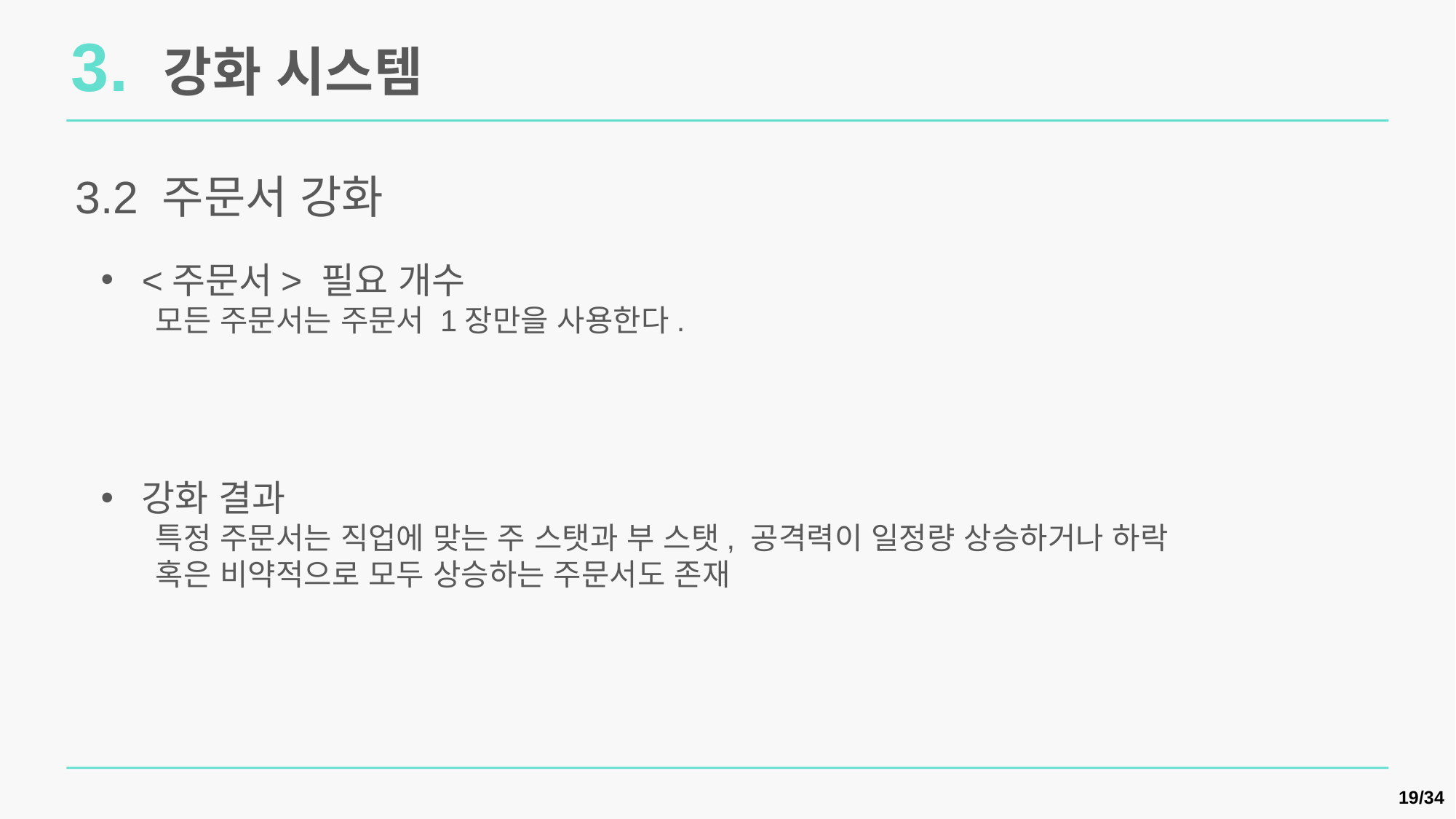

3. 강화 시스템

3.2 주문서 강화
<주문서> 필요 개수
모든 주문서는 주문서 1장만을 사용한다.
강화 결과
특정 주문서는 직업에 맞는 주 스탯과 부 스탯, 공격력이 일정량 상승하거나 하락
혹은 비약적으로 모두 상승하는 주문서도 존재

19/34